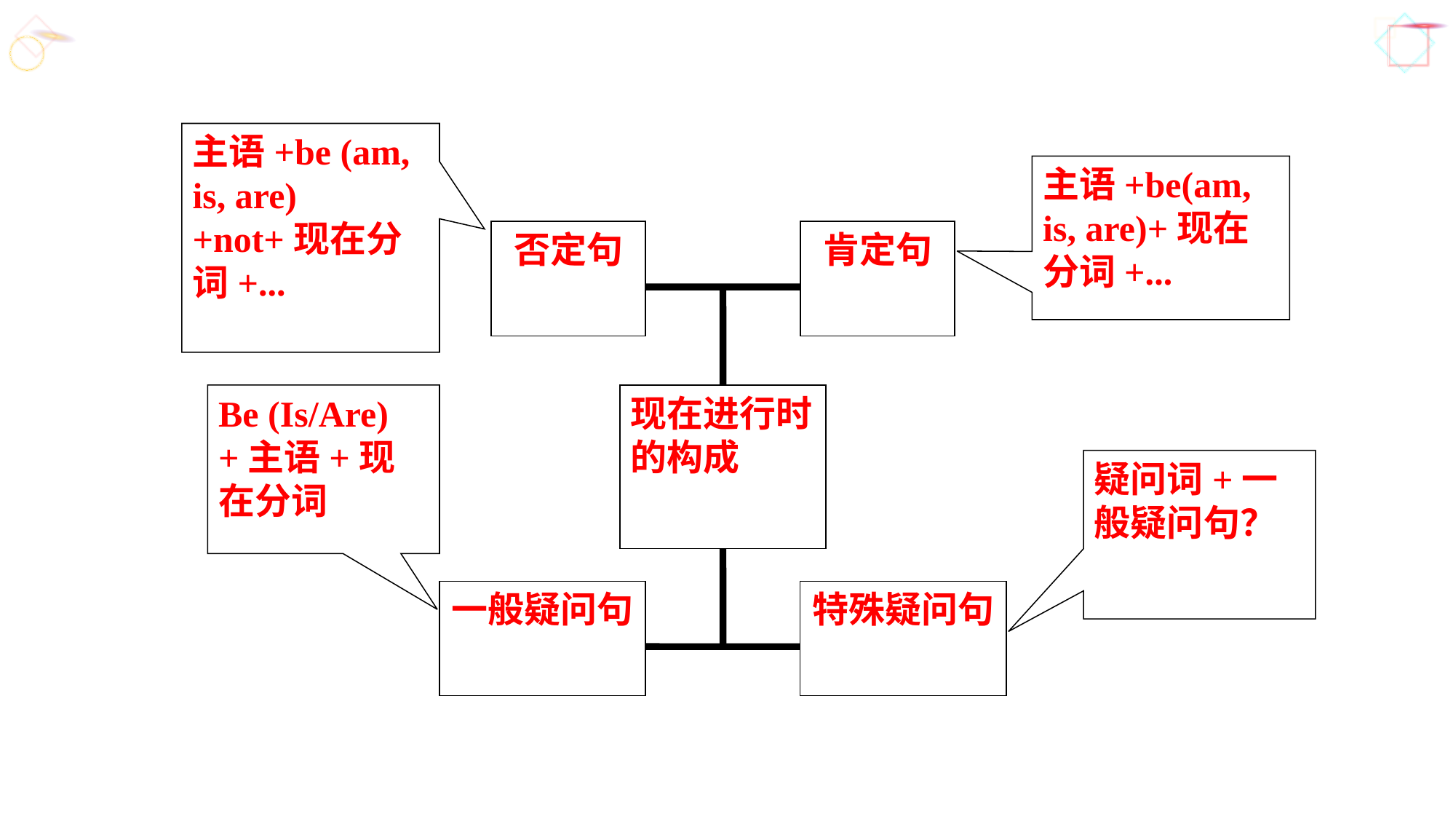

主语+be (am, is, are)+not+现在分词+...
主语+be(am, is, are)+现在分词+...
否定句
肯定句

Be (Is/Are)+主语+现在分词
现在进行时的构成
疑问词+一般疑问句？

一般疑问句
特殊疑问句